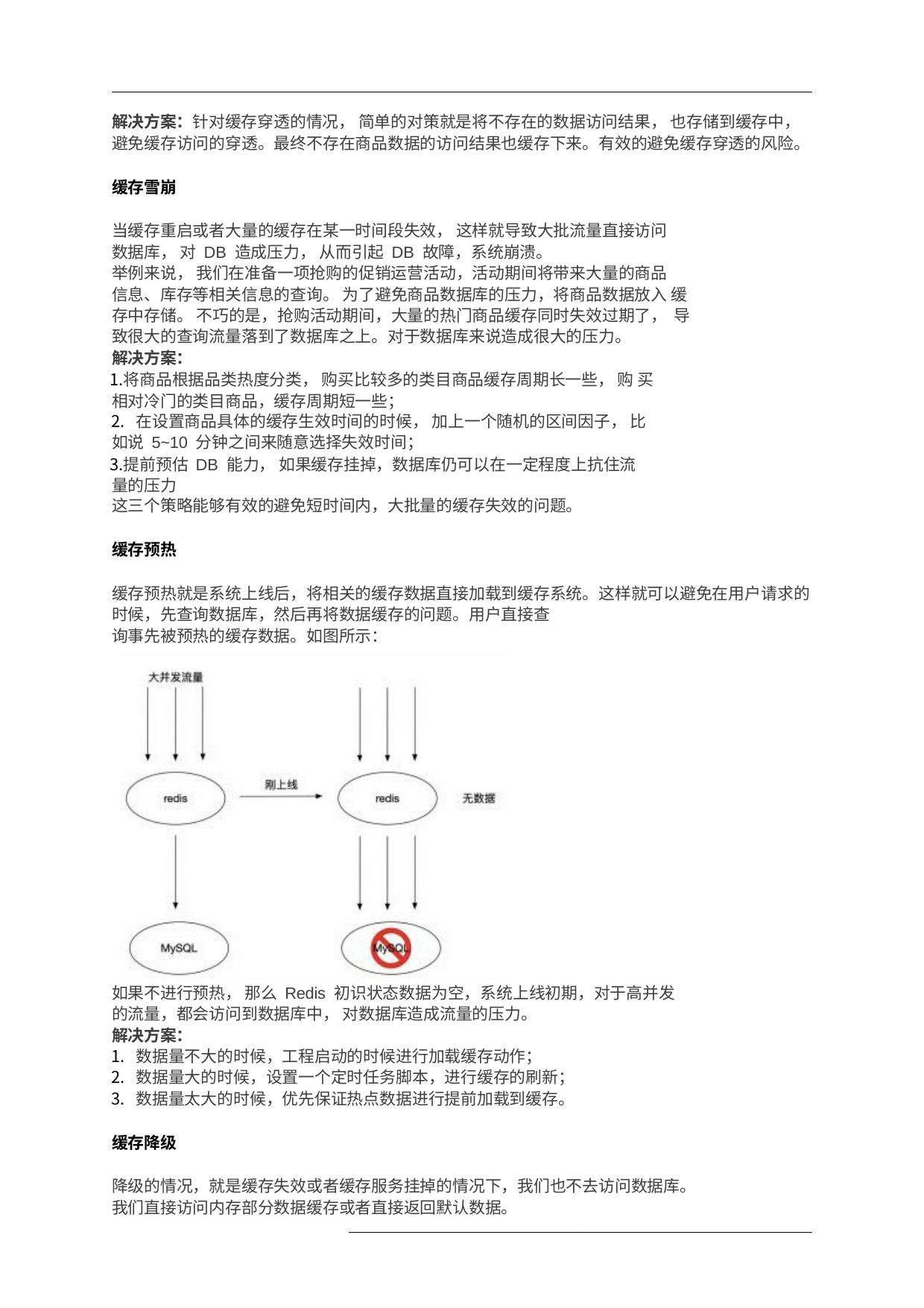

解决方案：针对缓存穿透的情况， 简单的对策就是将不存在的数据访问结果， 也存储到缓存中，  避免缓存访问的穿透。最终不存在商品数据的访问结果也缓存下来。有效的避免缓存穿透的风险。

缓存雪崩

当缓存重启或者大量的缓存在某一时间段失效， 这样就导致大批流量直接访问 数据库， 对 DB 造成压力， 从而引起 DB 故障，系统崩溃。
举例来说， 我们在准备一项抢购的促销运营活动，活动期间将带来大量的商品
信息、库存等相关信息的查询。 为了避免商品数据库的压力，将商品数据放入 缓存中存储。 不巧的是，抢购活动期间，大量的热门商品缓存同时失效过期了，  导致很大的查询流量落到了数据库之上。对于数据库来说造成很大的压力。
解决方案：
将商品根据品类热度分类， 购买比较多的类目商品缓存周期长一些， 购 买相对冷门的类目商品，缓存周期短一些；
在设置商品具体的缓存生效时间的时候， 加上一个随机的区间因子， 比
如说 5~10 分钟之间来随意选择失效时间；
提前预估 DB 能力， 如果缓存挂掉，数据库仍可以在一定程度上抗住流 量的压力
这三个策略能够有效的避免短时间内，大批量的缓存失效的问题。

缓存预热

缓存预热就是系统上线后，将相关的缓存数据直接加载到缓存系统。这样就可以避免在用户请求的 时候，先查询数据库，然后再将数据缓存的问题。用户直接查
询事先被预热的缓存数据。如图所示：

如果不进行预热， 那么 Redis 初识状态数据为空，系统上线初期，对于高并发 的流量，都会访问到数据库中， 对数据库造成流量的压力。
解决方案：
数据量不大的时候，工程启动的时候进行加载缓存动作；
数据量大的时候，设置一个定时任务脚本，进行缓存的刷新；
数据量太大的时候，优先保证热点数据进行提前加载到缓存。

缓存降级

降级的情况，就是缓存失效或者缓存服务挂掉的情况下，我们也不去访问数据库。 我们直接访问内存部分数据缓存或者直接返回默认数据。